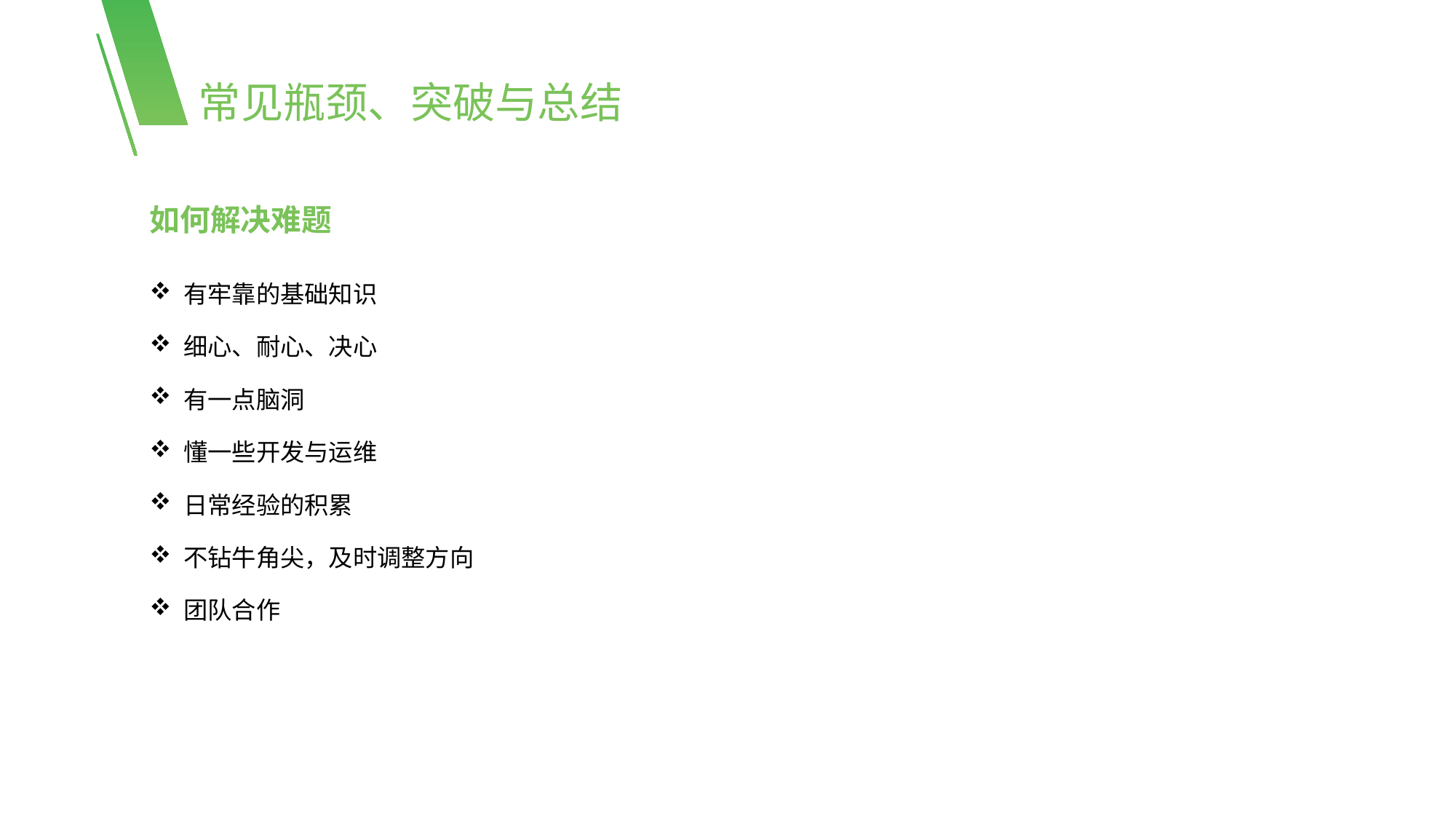

常见瓶颈、突破与总结
如何解决难题
有牢靠的基础知识
细心、耐心、决心
有一点脑洞
懂一些开发与运维
日常经验的积累
不钻牛角尖，及时调整方向
团队合作